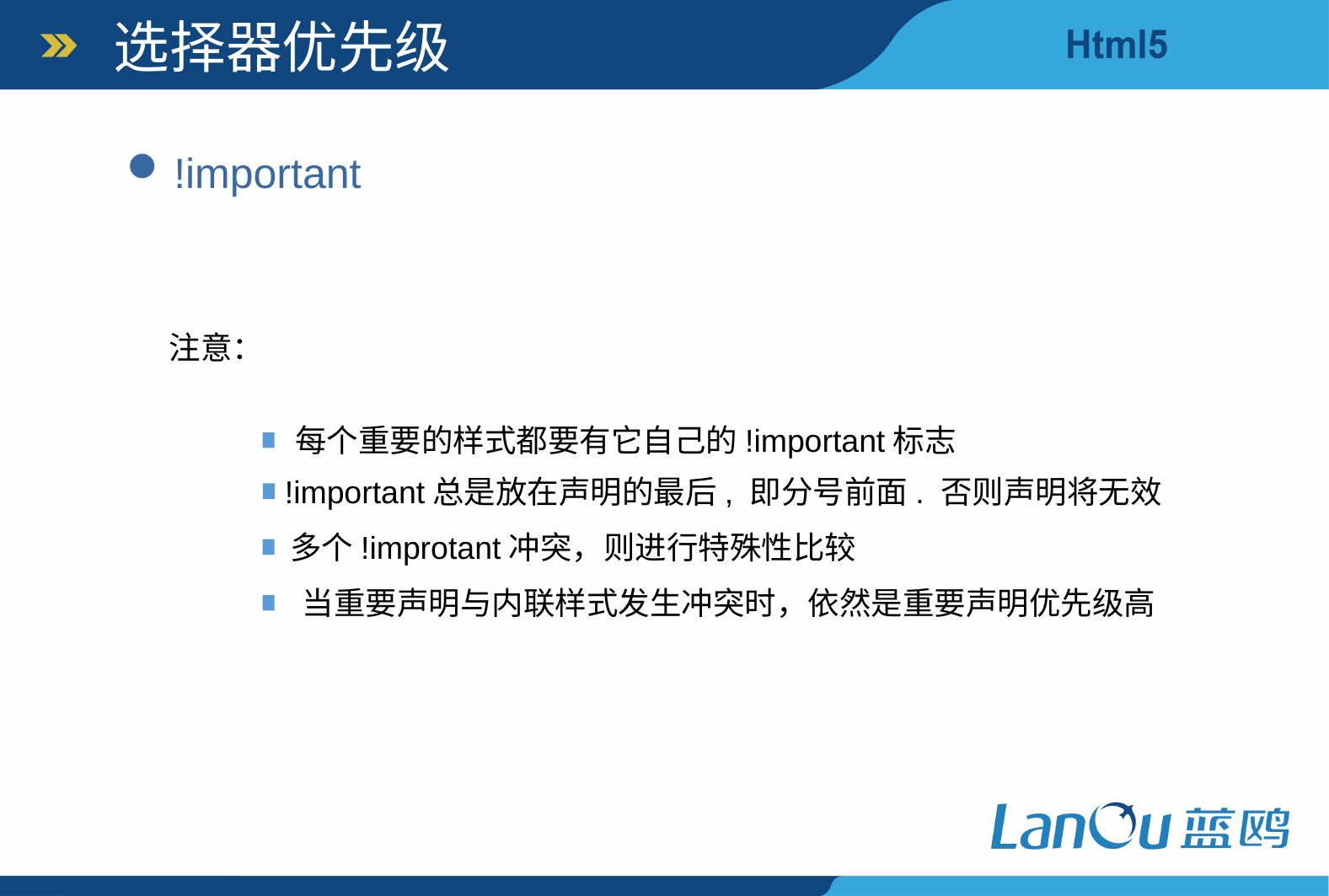

选择器优先级
!important
注意：
每个重要的样式都要有它自己的!important标志

!important总是放在声明的最后, 即分号前面. 否则声明将无效

多个!improtant冲突，则进行特殊性比较

当重要声明与内联样式发生冲突时，依然是重要声明优先级高